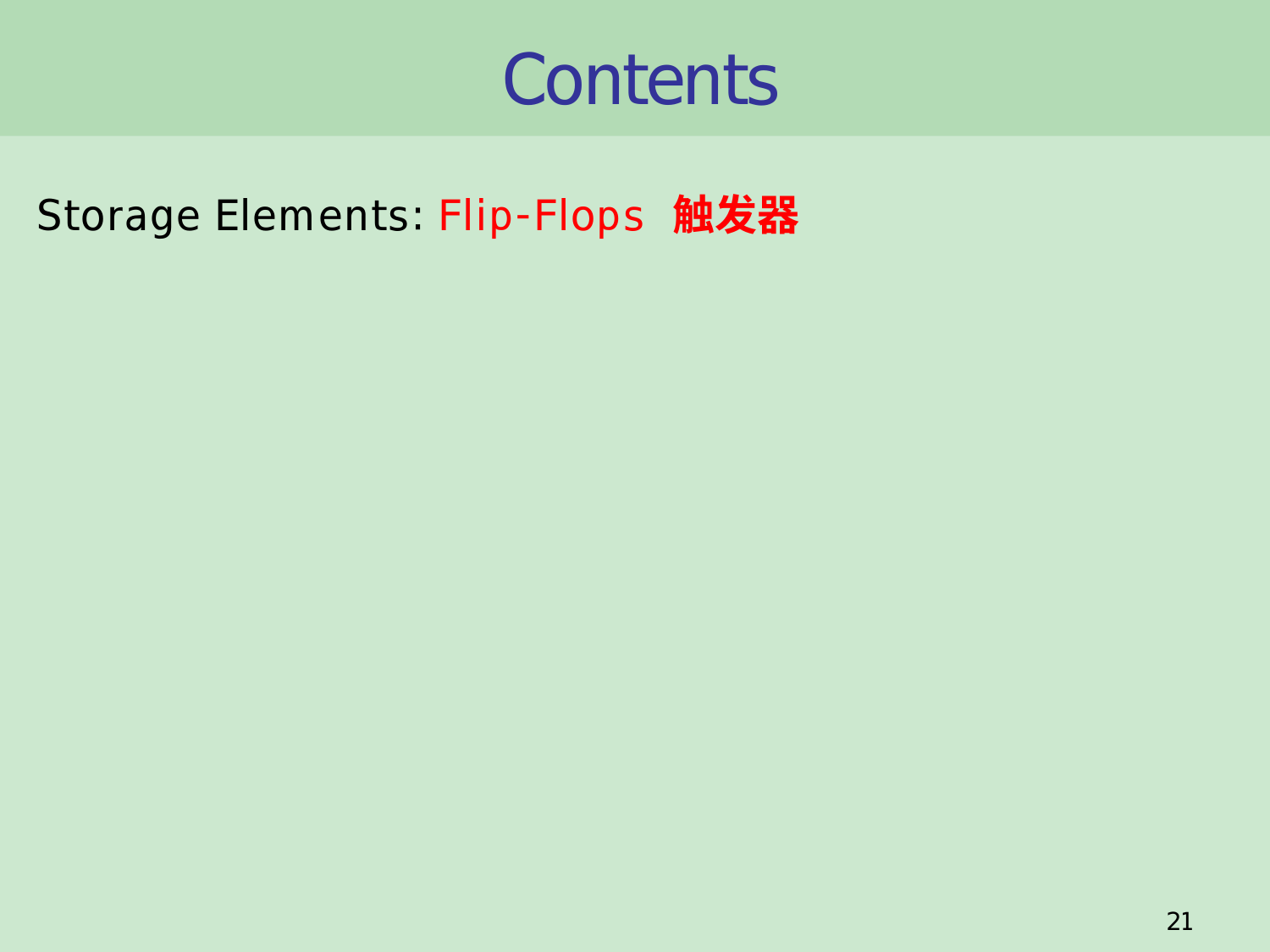

# Contents
Storage Elements: Flip-Flops	触发器
21